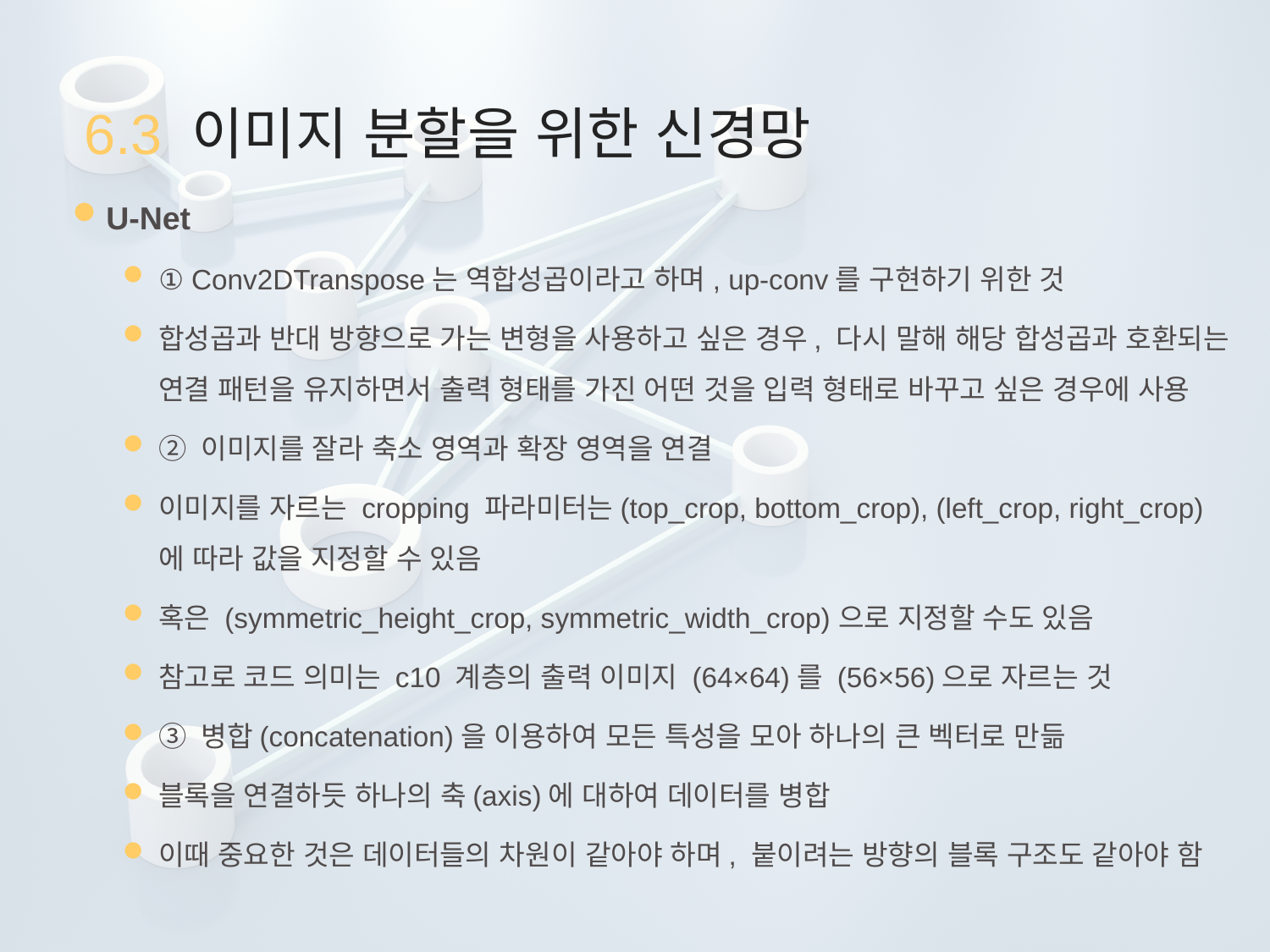

# 6.3 이미지 분할을 위한 신경망
U-Net
① Conv2DTranspose는 역합성곱이라고 하며, up-conv를 구현하기 위한 것
합성곱과 반대 방향으로 가는 변형을 사용하고 싶은 경우, 다시 말해 해당 합성곱과 호환되는 연결 패턴을 유지하면서 출력 형태를 가진 어떤 것을 입력 형태로 바꾸고 싶은 경우에 사용
② 이미지를 잘라 축소 영역과 확장 영역을 연결
이미지를 자르는 cropping 파라미터는(top_crop, bottom_crop), (left_crop, right_crop)에 따라 값을 지정할 수 있음
혹은 (symmetric_height_crop, symmetric_width_crop)으로 지정할 수도 있음
참고로 코드 의미는 c10 계층의 출력 이미지 (64×64)를 (56×56)으로 자르는 것
③ 병합(concatenation)을 이용하여 모든 특성을 모아 하나의 큰 벡터로 만듦
블록을 연결하듯 하나의 축(axis)에 대하여 데이터를 병합
이때 중요한 것은 데이터들의 차원이 같아야 하며, 붙이려는 방향의 블록 구조도 같아야 함